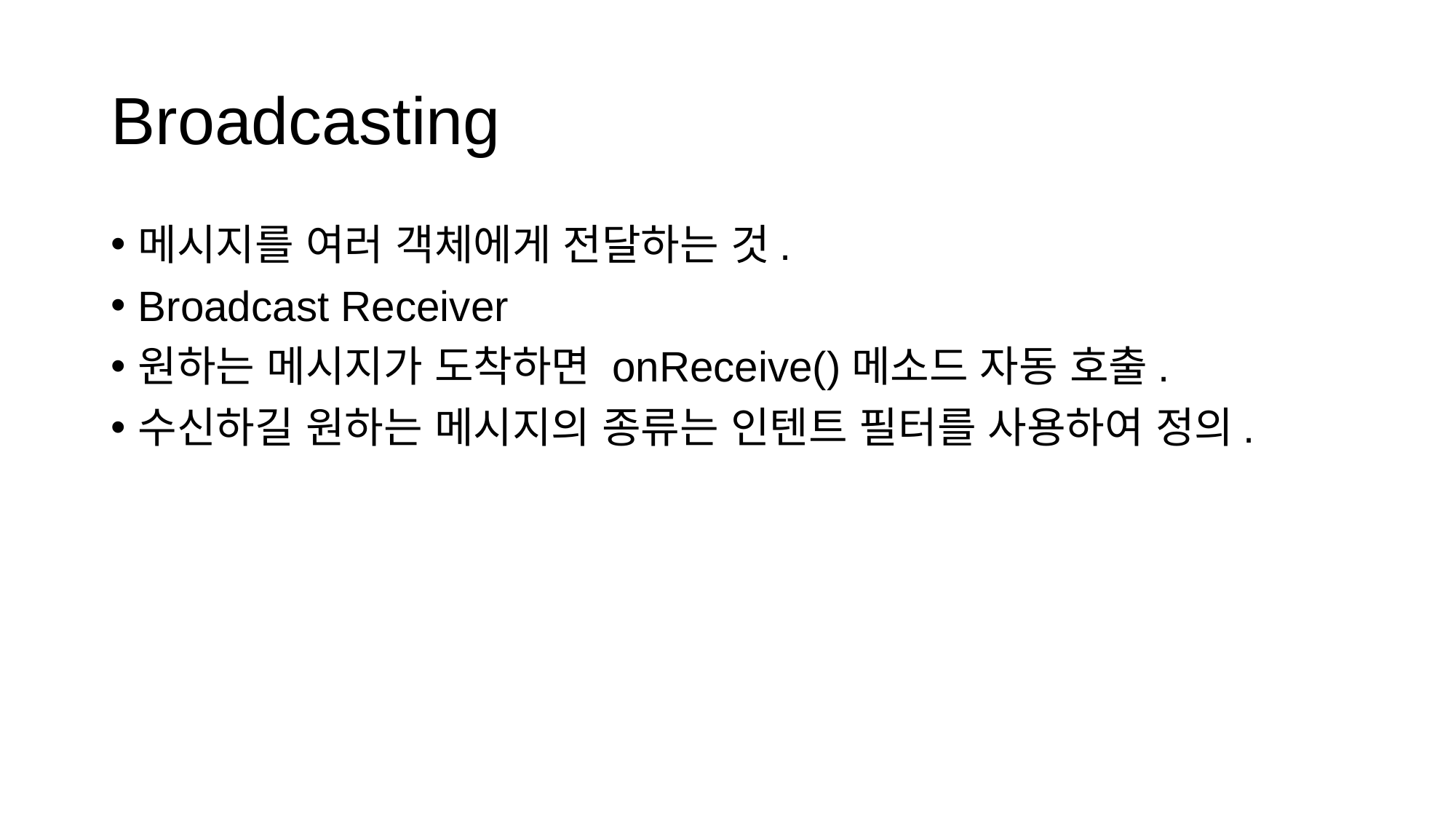

# Broadcasting
메시지를 여러 객체에게 전달하는 것.
Broadcast Receiver
원하는 메시지가 도착하면 onReceive()메소드 자동 호출.
수신하길 원하는 메시지의 종류는 인텐트 필터를 사용하여 정의.